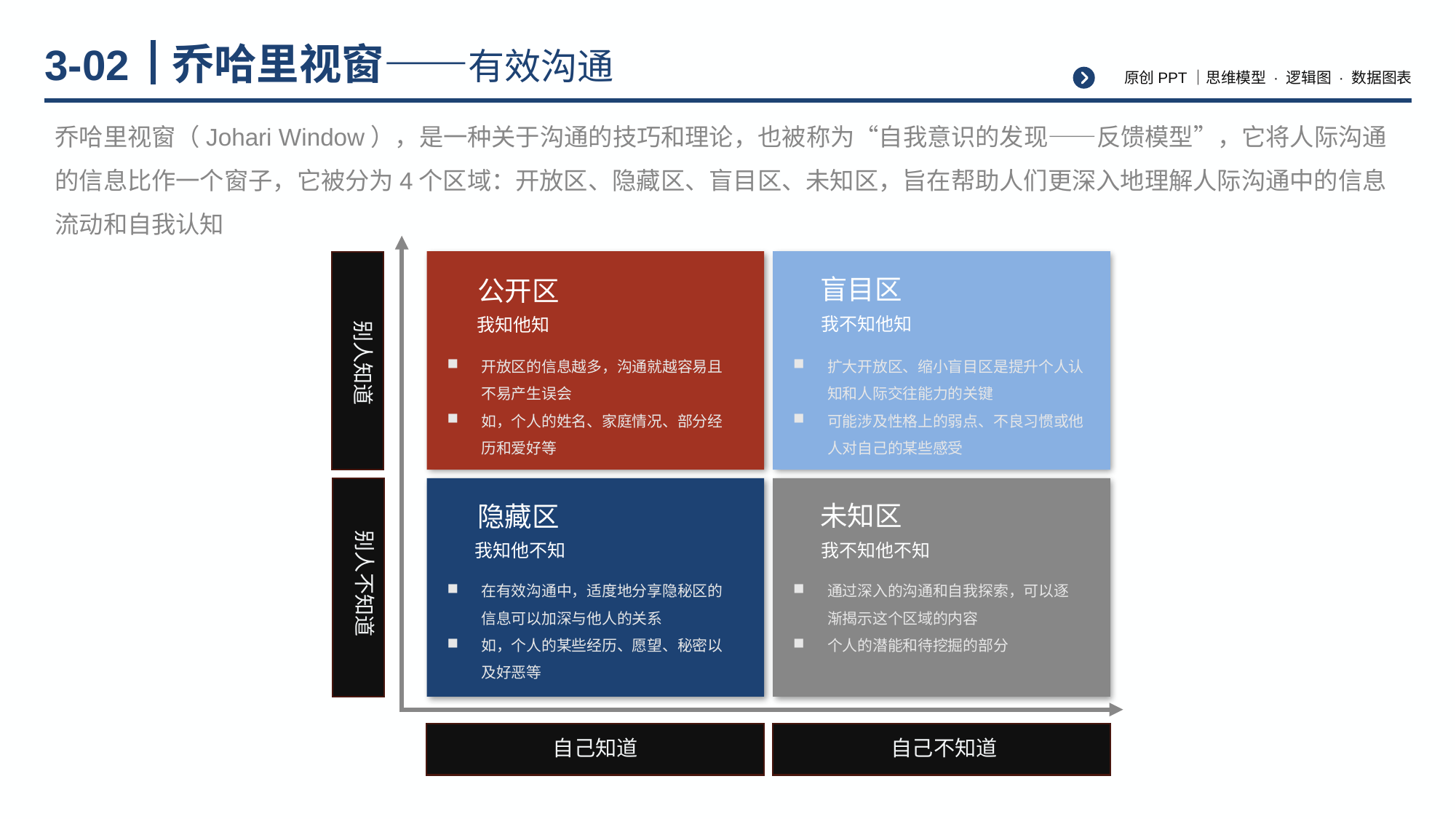

# 乔哈里视窗——有效沟通
3-02
乔哈里视窗（Johari Window），是一种关于沟通的技巧和理论，也被称为“自我意识的发现——反馈模型”，它将人际沟通的信息比作一个窗子，它被分为4个区域：开放区、隐藏区、盲目区、未知区，旨在帮助人们更深入地理解人际沟通中的信息流动和自我认知

别人知道

别人不知道

盲目区
公开区
我不知他知
我知他知
开放区的信息越多，沟通就越容易且不易产生误会
如，个人的姓名、家庭情况、部分经历和爱好等

扩大开放区、缩小盲目区是提升个人认知和人际交往能力的关键
可能涉及性格上的弱点、不良习惯或他人对自己的某些感受

未知区
隐藏区
我不知他不知
我知他不知
在有效沟通中，适度地分享隐秘区的信息可以加深与他人的关系
如，个人的某些经历、愿望、秘密以及好恶等
通过深入的沟通和自我探索，可以逐渐揭示这个区域的内容
个人的潜能和待挖掘的部分

自己知道
自己不知道